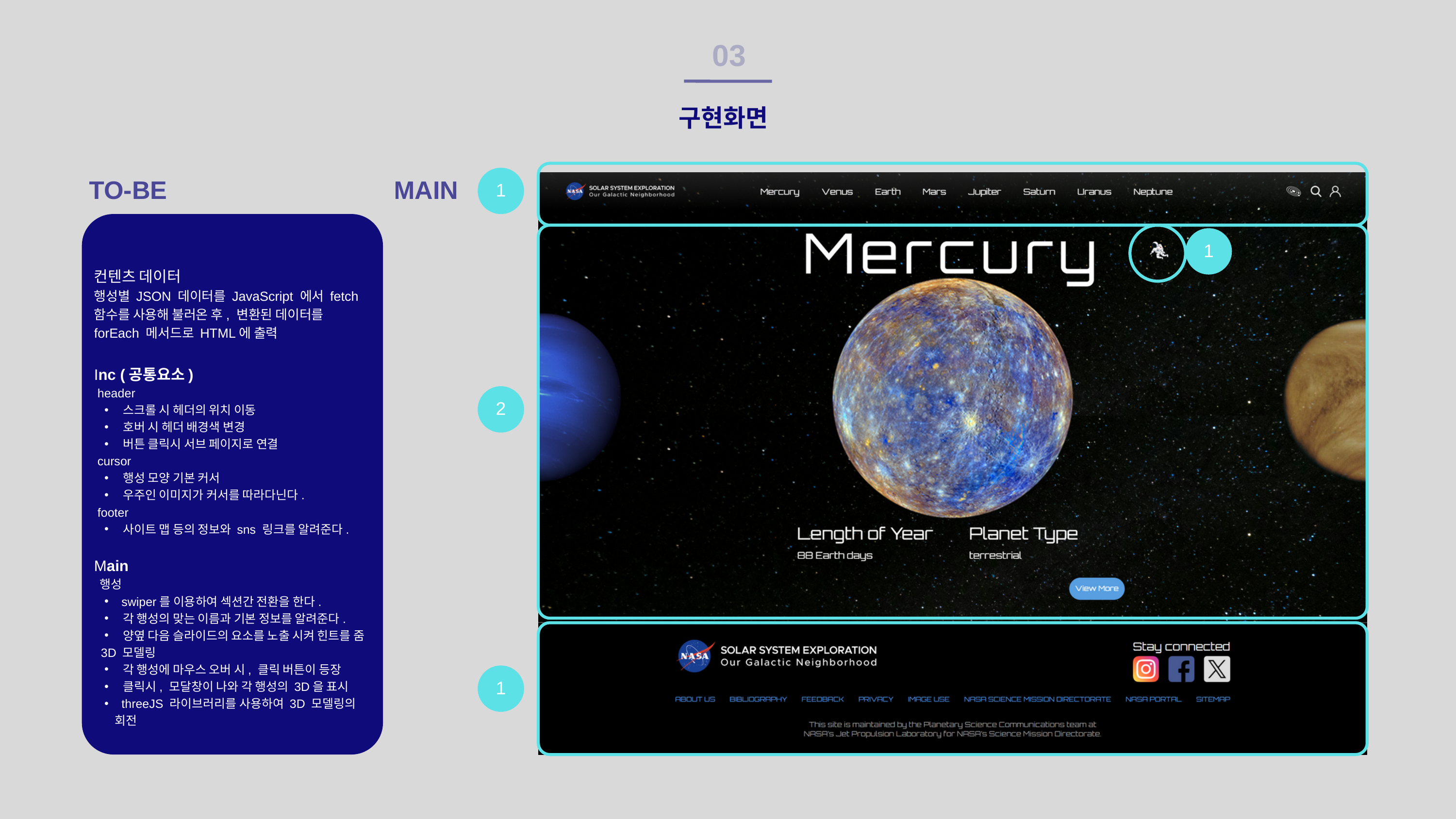

03

구현화면

1
TO-BE
MAIN

1
컨텐츠 데이터
행성별 JSON 데이터를 JavaScript 에서 fetch함수를 사용해 불러온 후, 변환된 데이터를 forEach 메서드로 HTML에 출력

Inc (공통요소)
 header
  스크롤 시 헤더의 위치 이동
  호버 시 헤더 배경색 변경
  버튼 클릭시 서브 페이지로 연결
 cursor
  행성 모양 기본 커서
  우주인 이미지가 커서를 따라다닌다.
 footer
  사이트 맵 등의 정보와 sns 링크를 알려준다.

Main
 행성
  swiper를 이용하여 섹션간 전환을 한다.
  각 행성의 맞는 이름과 기본 정보를 알려준다.
  양옆 다음 슬라이드의 요소를 노출 시켜 힌트를 줌
  3D 모델링
  각 행성에 마우스 오버 시, 클릭 버튼이 등장
  클릭시, 모달창이 나와 각 행성의 3D을 표시
  threeJS 라이브러리를 사용하여 3D 모델링의 회전

2

1